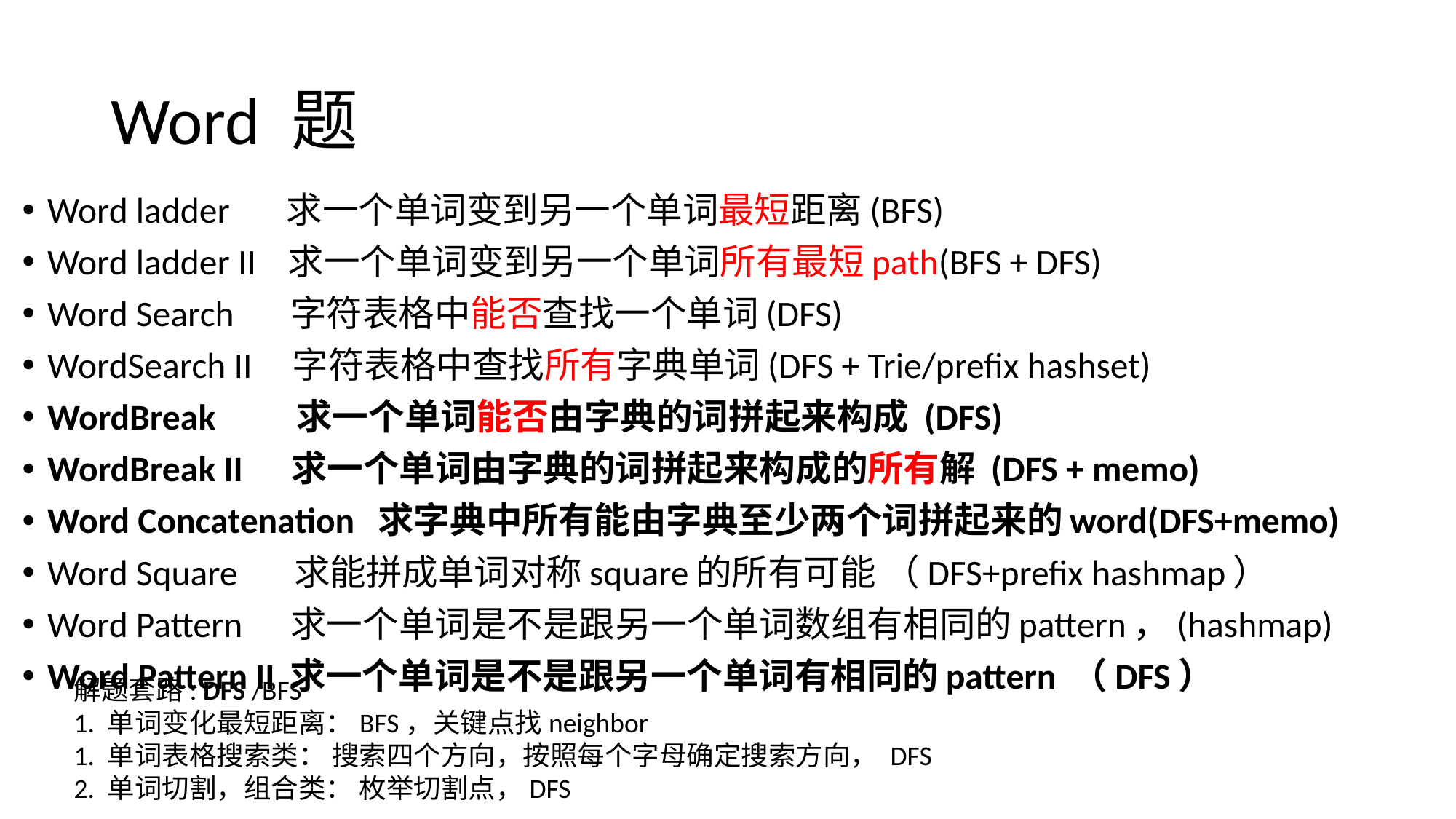

# Word 题
Word ladder      求一个单词变到另一个单词最短距离(BFS)
Word ladder II   求一个单词变到另一个单词所有最短path(BFS + DFS)
Word Search      字符表格中能否查找一个单词(DFS)
WordSearch II    字符表格中查找所有字典单词(DFS + Trie/prefix hashset)
WordBreak         求一个单词能否由字典的词拼起来构成 (DFS)
WordBreak II     求一个单词由字典的词拼起来构成的所有解 (DFS + memo)
Word Concatenation  求字典中所有能由字典至少两个词拼起来的word(DFS+memo)
Word Square      求能拼成单词对称square的所有可能 （DFS+prefix hashmap）
Word Pattern     求一个单词是不是跟另一个单词数组有相同的pattern，(hashmap)
Word Pattern II 求一个单词是不是跟另一个单词有相同的pattern （DFS）
解题套路: DFS /BFS
1. 单词变化最短距离：BFS，关键点找neighbor
1. 单词表格搜索类： 搜索四个方向，按照每个字母确定搜索方向， DFS
2. 单词切割，组合类： 枚举切割点，DFS